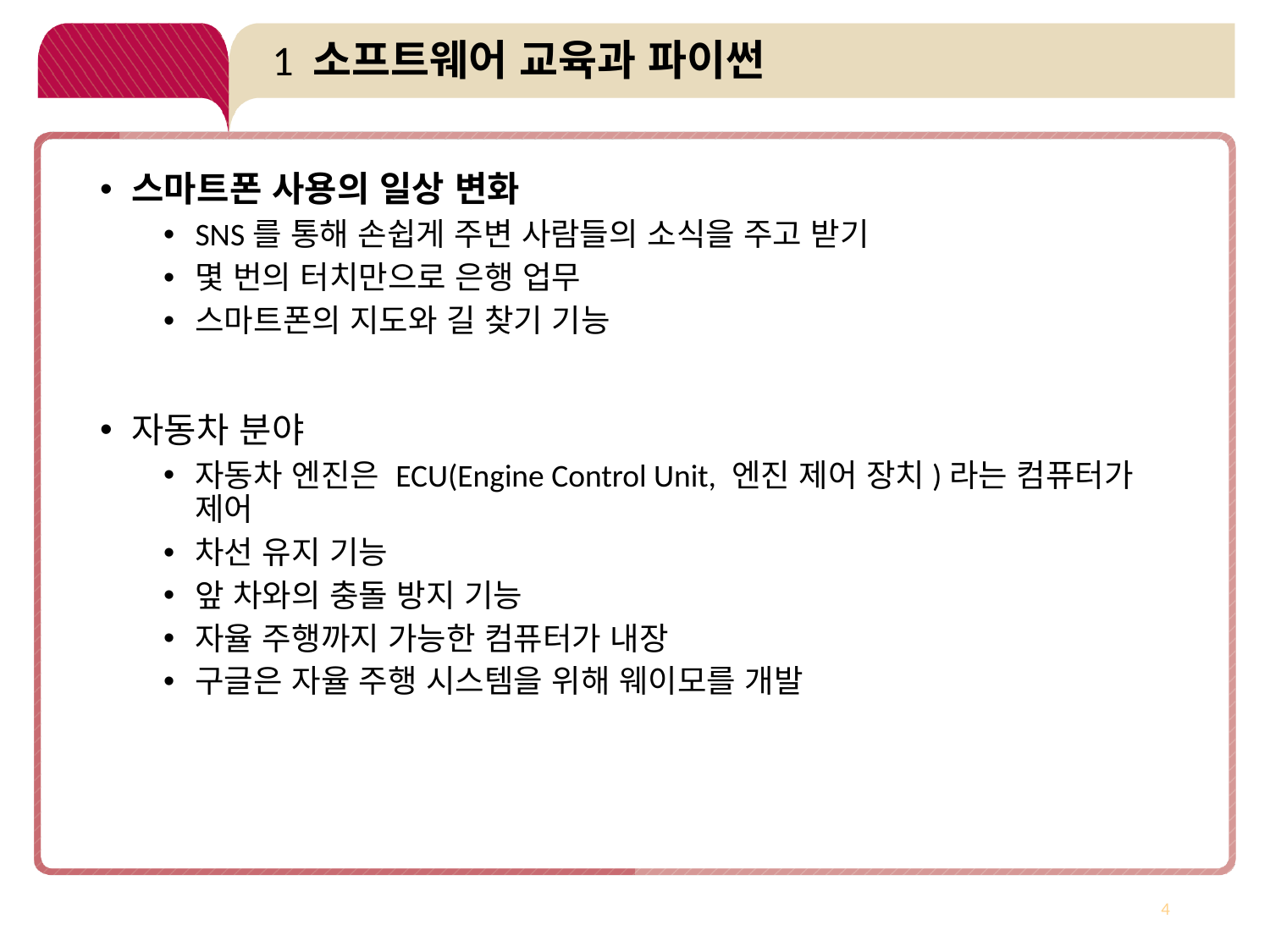

# 1 소프트웨어 교육과 파이썬
스마트폰 사용의 일상 변화
SNS를 통해 손쉽게 주변 사람들의 소식을 주고 받기
몇 번의 터치만으로 은행 업무
스마트폰의 지도와 길 찾기 기능

자동차 분야
자동차 엔진은 ECU(Engine Control Unit, 엔진 제어 장치)라는 컴퓨터가 제어
차선 유지 기능
앞 차와의 충돌 방지 기능
자율 주행까지 가능한 컴퓨터가 내장
구글은 자율 주행 시스템을 위해 웨이모를 개발
4